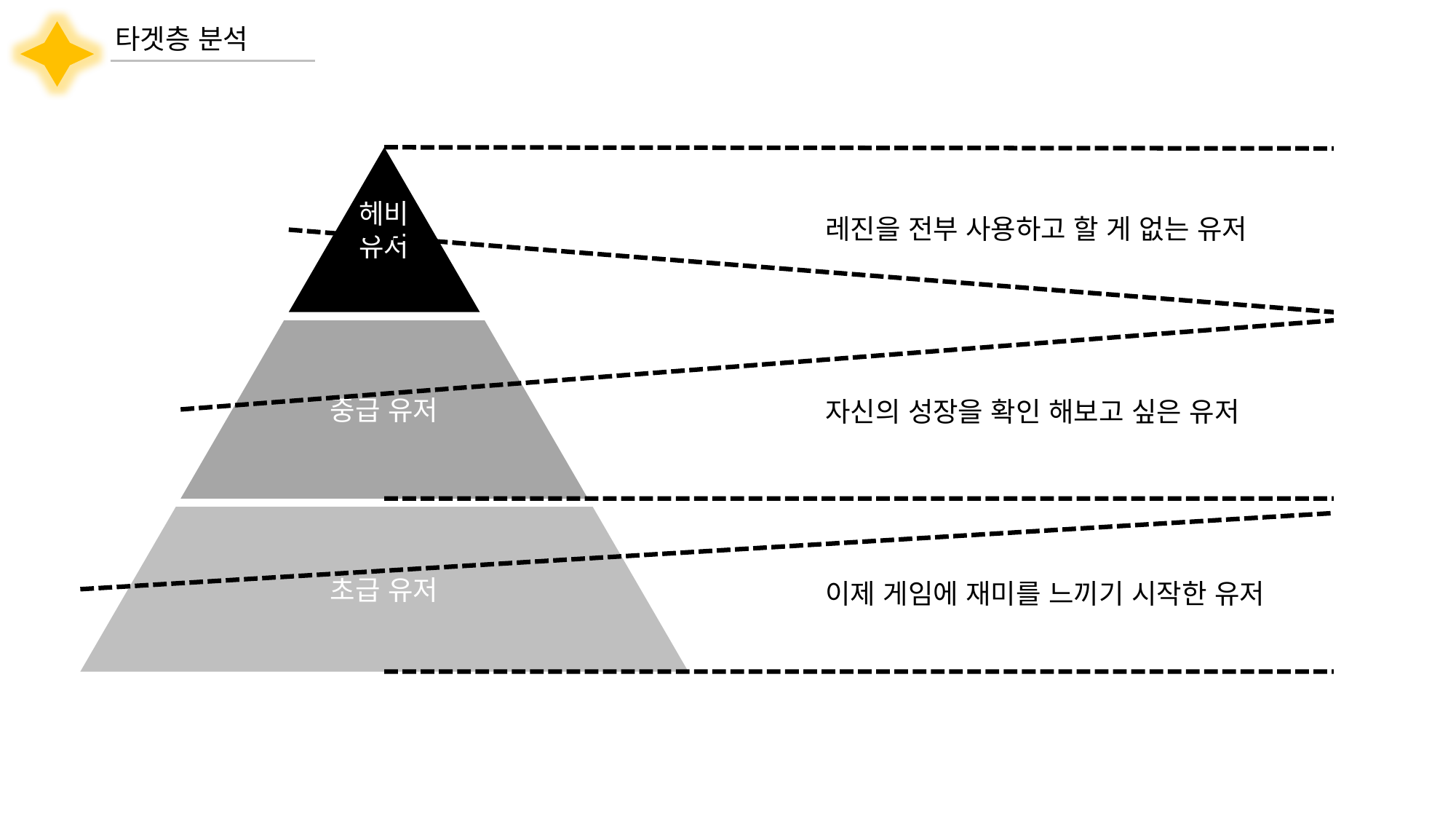

타겟층 분석

헤비
유저
레진을 전부 사용하고 할 게 없는 유저
중급 유저
자신의 성장을 확인 해보고 싶은 유저
초급 유저
이제 게임에 재미를 느끼기 시작한 유저